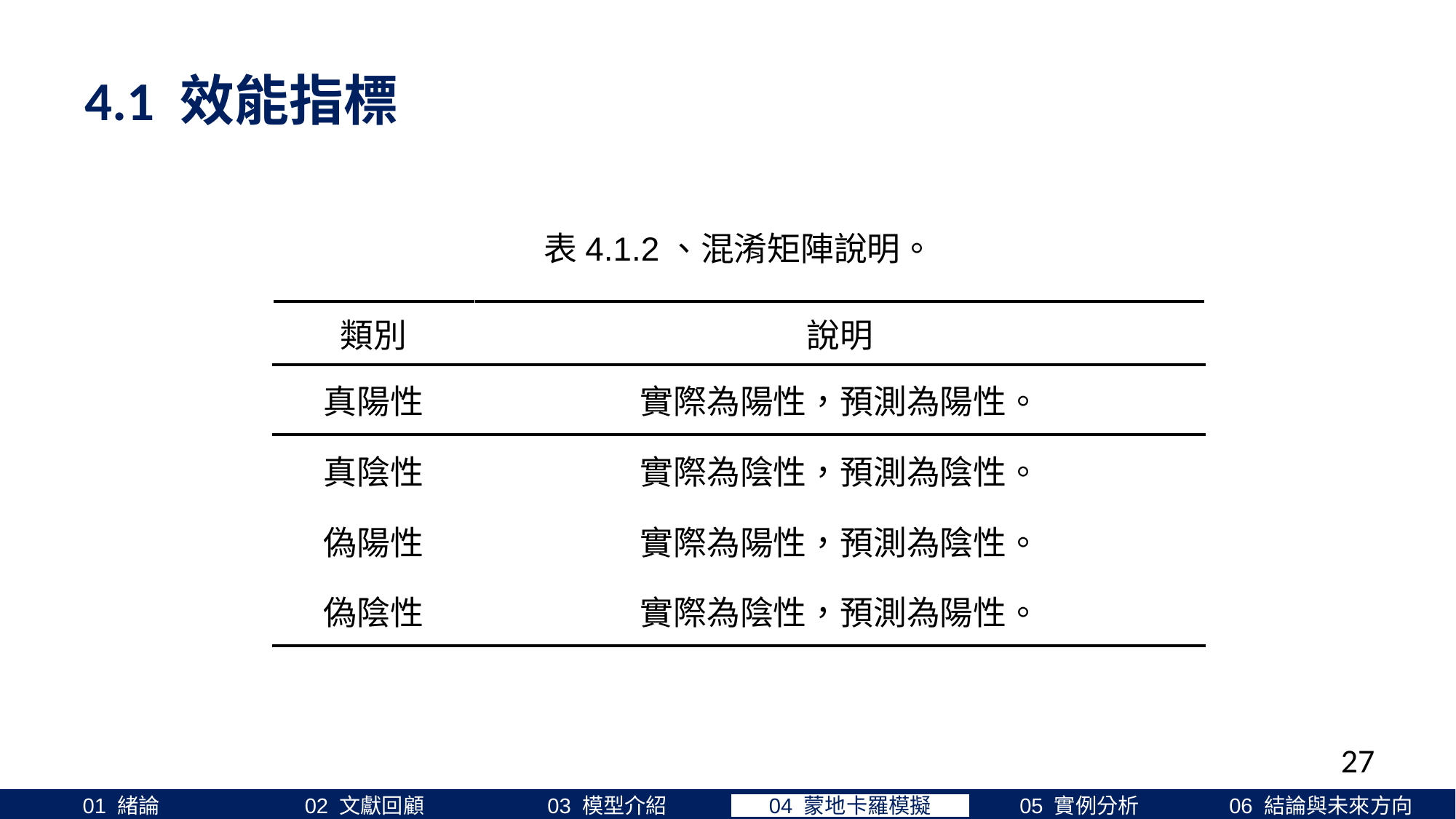

4.1 效能指標

表4.1.2、混淆矩陣說明。
| 類別 | 說明 |
| --- | --- |
| 真陽性 | 實際為陽性，預測為陽性。 |
| 真陰性 | 實際為陰性，預測為陰性。 |
| 偽陽性 | 實際為陽性，預測為陰性。 |
| 偽陰性 | 實際為陰性，預測為陽性。 |